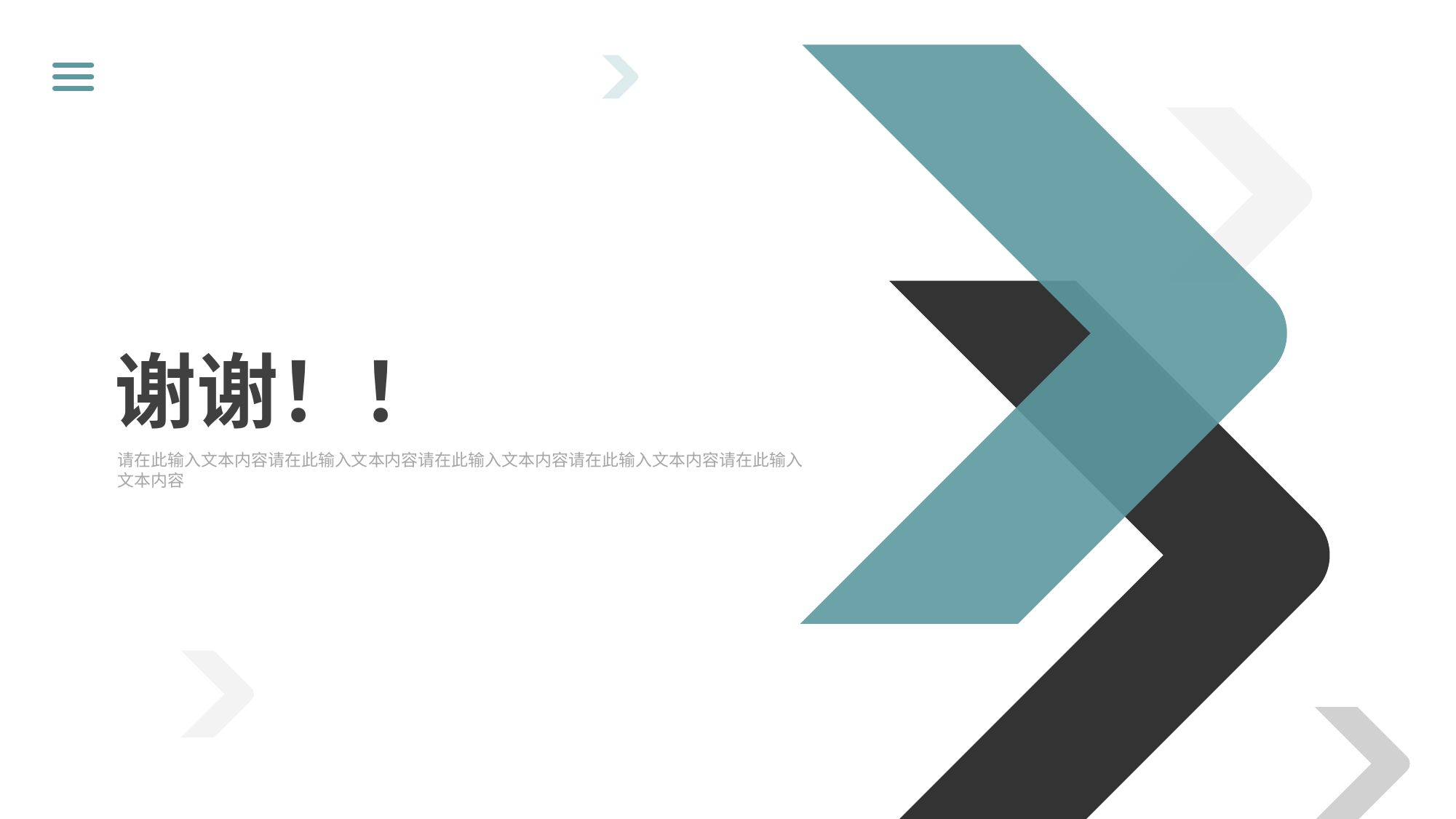

谢谢！！
请在此输入文本内容请在此输入文本内容请在此输入文本内容请在此输入文本内容请在此输入文本内容